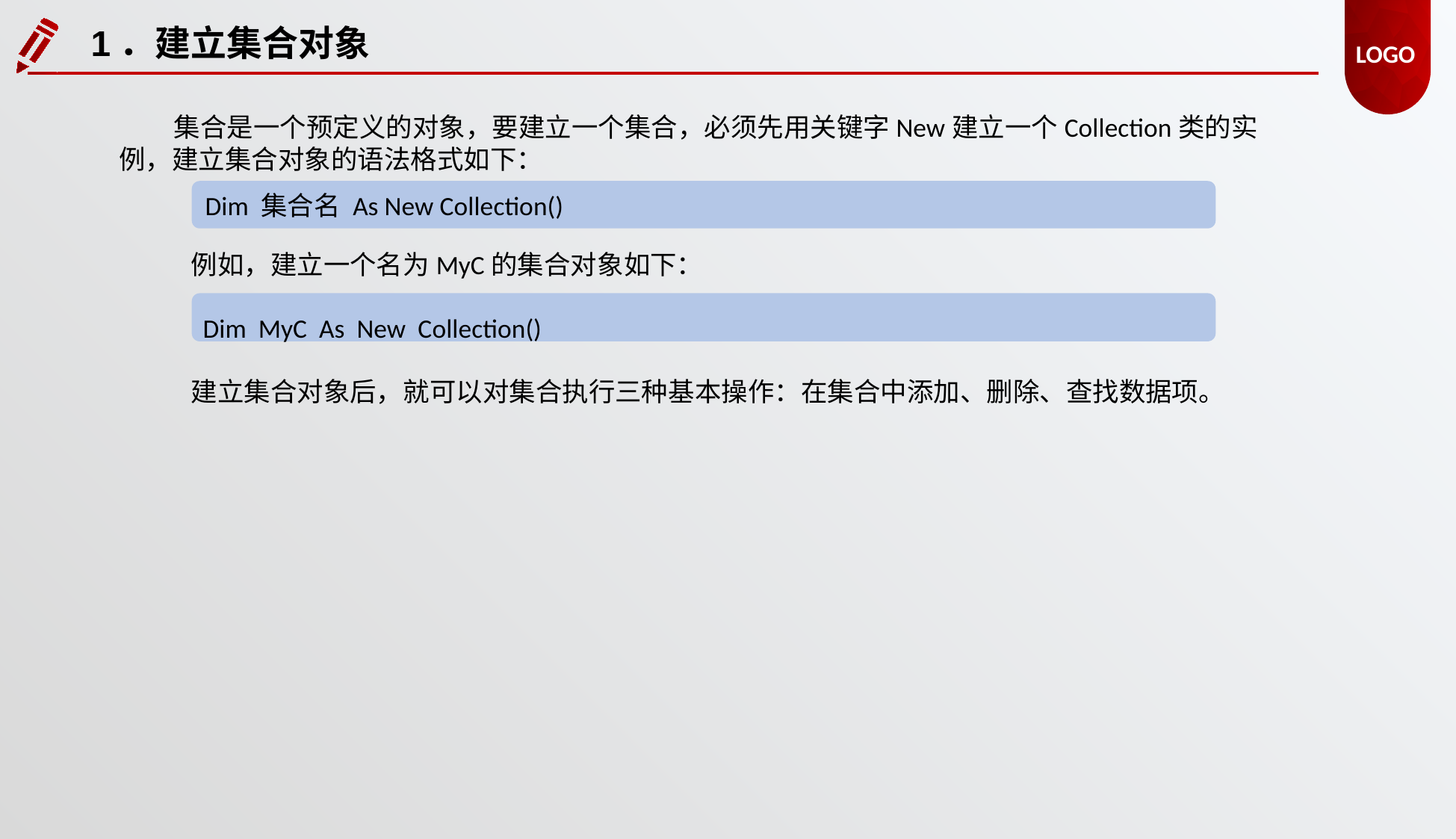

1．建立集合对象
集合是一个预定义的对象，要建立一个集合，必须先用关键字New建立一个Collection类的实例，建立集合对象的语法格式如下：
Dim 集合名 As New Collection()
例如，建立一个名为MyC的集合对象如下：
  Dim  MyC  As  New  Collection()
建立集合对象后，就可以对集合执行三种基本操作：在集合中添加、删除、查找数据项。